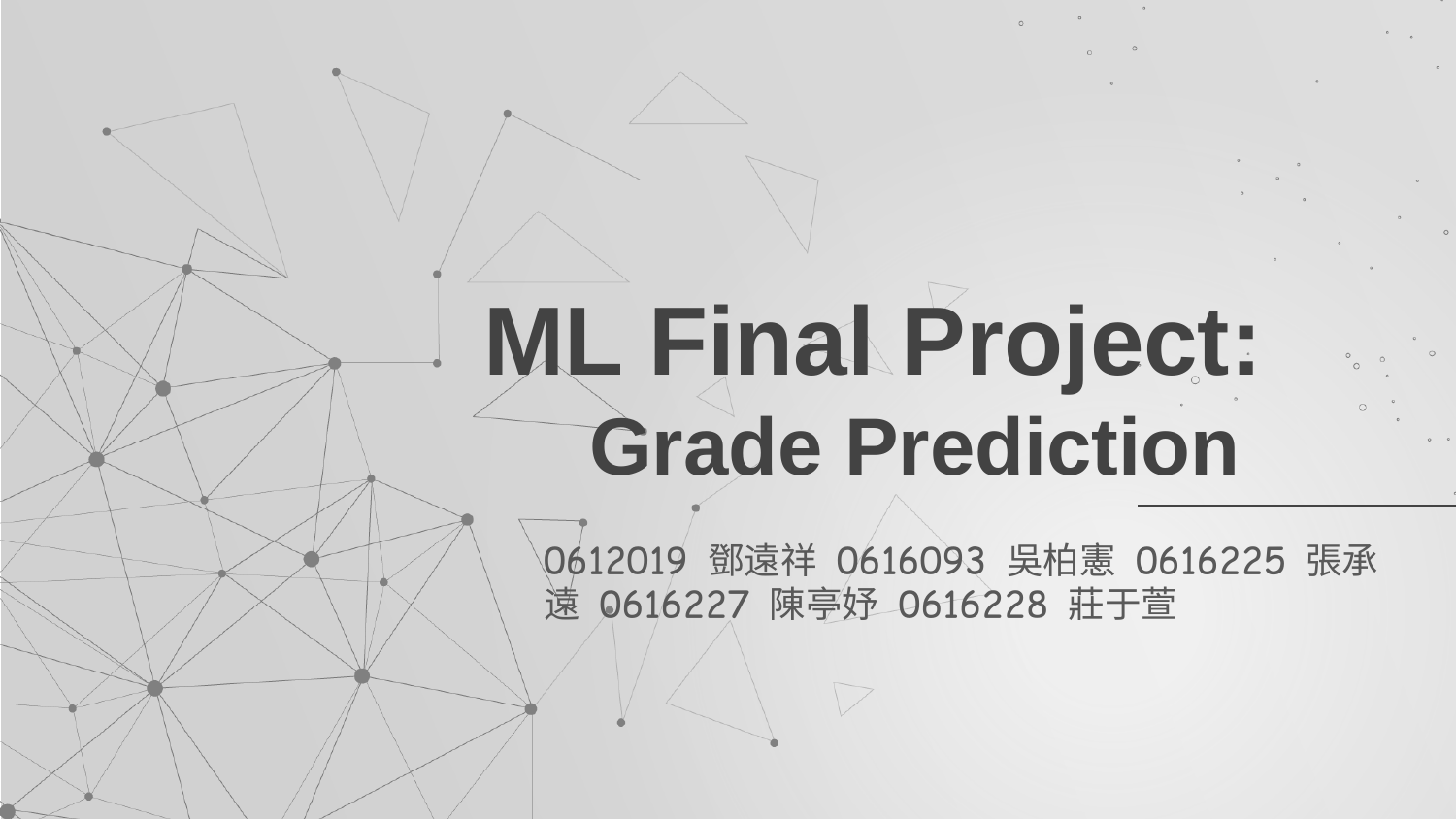

# ML Final Project:
Grade Prediction
0612019 鄧遠祥 0616093 吳柏憲 0616225 張承遠 0616227 陳亭妤 0616228 莊于萱